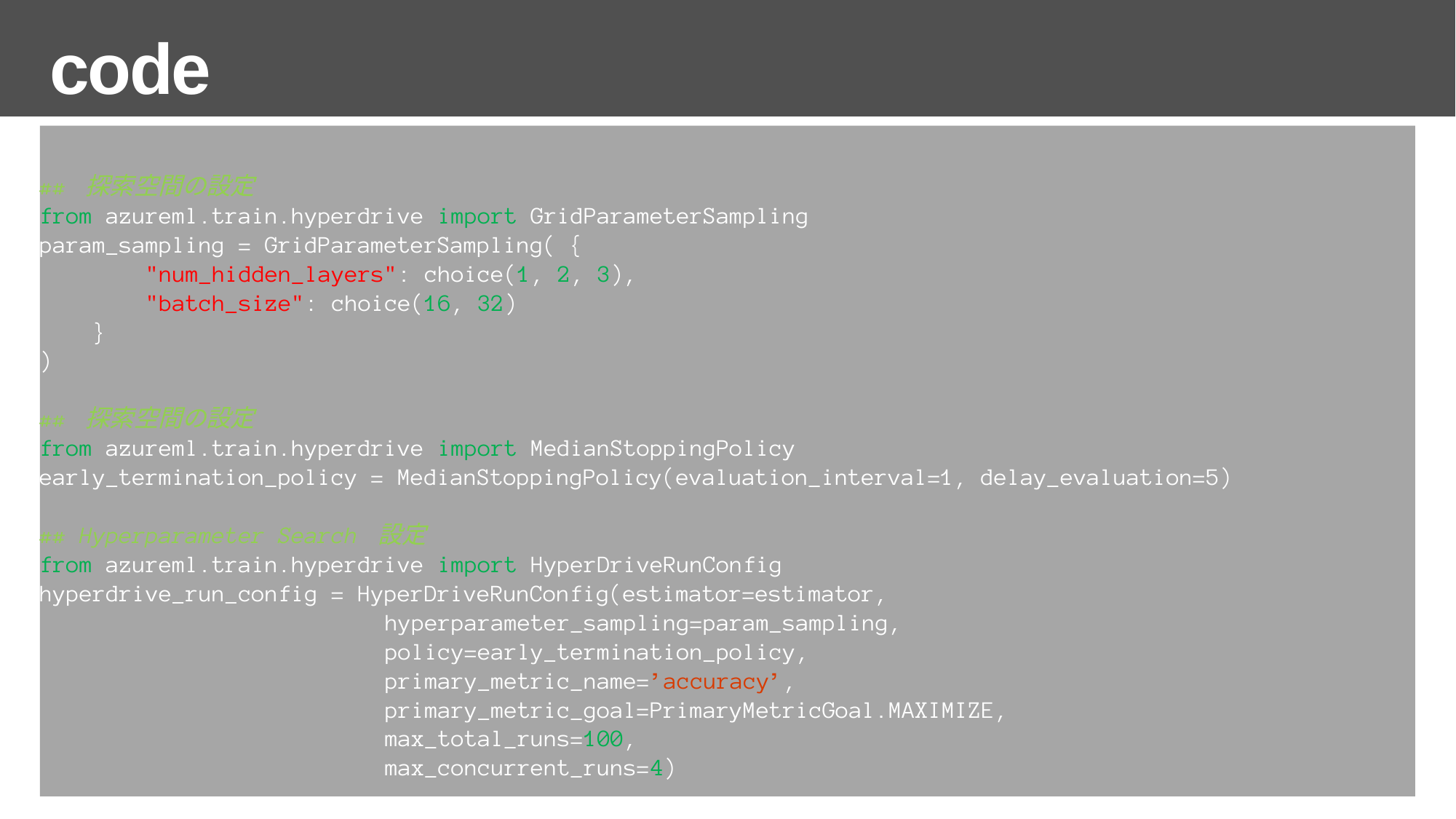

# code

## 探索空間の設定
from azureml.train.hyperdrive import GridParameterSampling
param_sampling = GridParameterSampling( {
        "num_hidden_layers": choice(1, 2, 3),
        "batch_size": choice(16, 32)
    }
)

## 探索空間の設定
from azureml.train.hyperdrive import MedianStoppingPolicy
early_termination_policy = MedianStoppingPolicy(evaluation_interval=1, delay_evaluation=5)

## Hyperparameter Search 設定
from azureml.train.hyperdrive import HyperDriveRunConfig
hyperdrive_run_config = HyperDriveRunConfig(estimator=estimator,
                          hyperparameter_sampling=param_sampling,
                          policy=early_termination_policy,
                          primary_metric_name=’accuracy’,
                          primary_metric_goal=PrimaryMetricGoal.MAXIMIZE,
                          max_total_runs=100,
                          max_concurrent_runs=4)